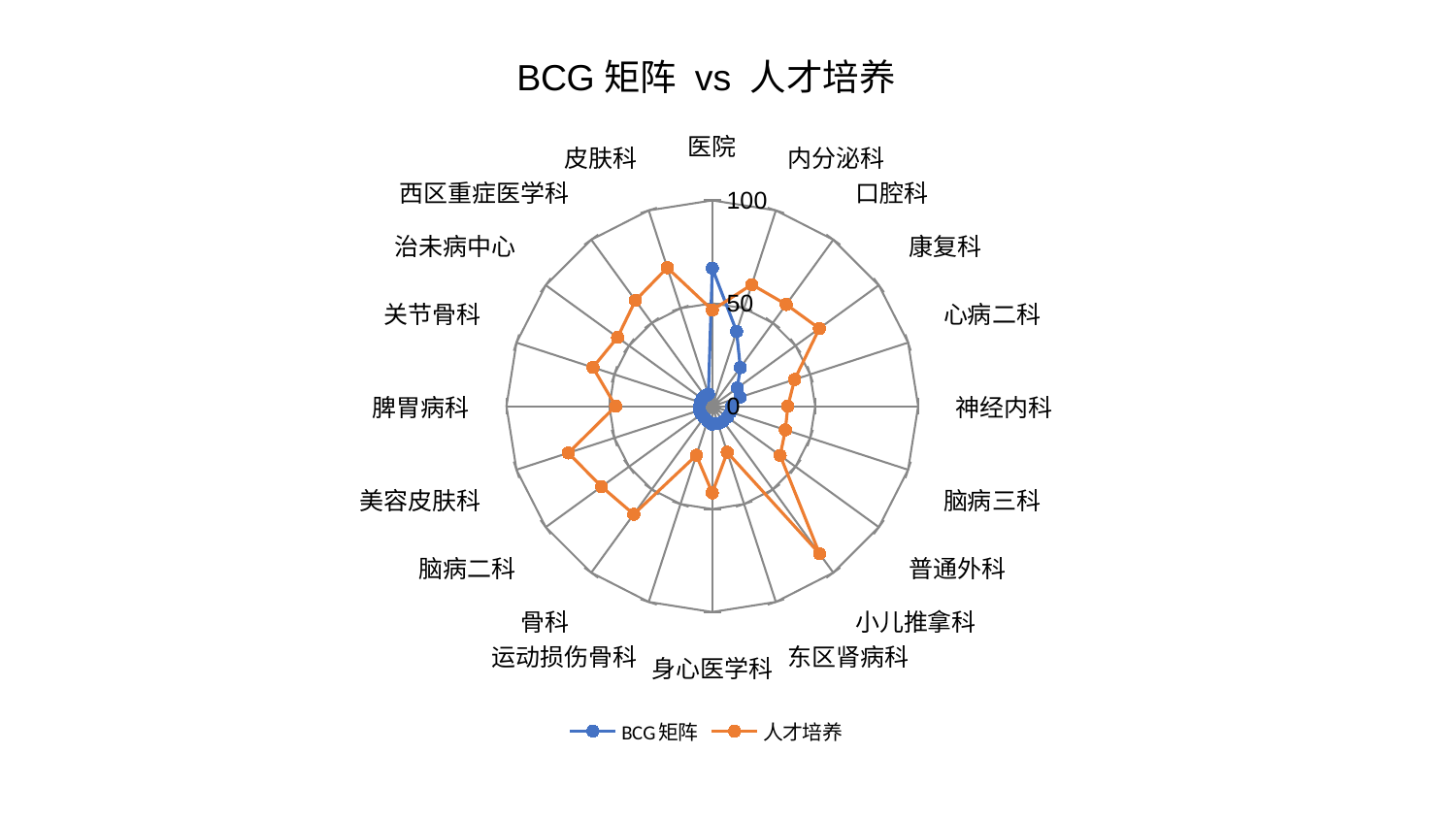

### Chart: BCG矩阵 vs 人才培养

| Category | BCG矩阵 | 人才培养 |
|---|---|---|
| 医院 | 67.06105423361295 | 46.69819615039305 |
| 内分泌科 | 38.20292907102535 | 62.12590264917855 |
| 口腔科 | 23.18640966380584 | 61.110754133141256 |
| 康复科 | 15.06668663056069 | 64.27020871855397 |
| 心病二科 | 14.183771585618265 | 42.060670061697785 |
| 神经内科 | 9.557108971866363 | 36.71193897514922 |
| 脑病三科 | 9.365139365319676 | 37.3513492873625 |
| 普通外科 | 9.062497625164154 | 40.74485022734128 |
| 小儿推拿科 | 9.028970049363458 | 88.63749097548477 |
| 东区肾病科 | 8.907798386749604 | 23.573361486949267 |
| 身心医学科 | 8.715327355853098 | 42.11794495327229 |
| 运动损伤骨科 | 7.553396174520592 | 25.09121925219689 |
| 骨科 | 6.759592677072523 | 64.92123399210635 |
| 脑病二科 | 6.61070622325238 | 66.50616368912448 |
| 美容皮肤科 | 6.546105628525593 | 73.52895374797039 |
| 脾胃病科 | 6.1946645019857725 | 46.938334571263375 |
| 关节骨科 | 6.17677444079353 | 60.98765573573177 |
| 治未病中心 | 6.127646364289714 | 56.89253444295173 |
| 西区重症医学科 | 6.095921192826981 | 63.516404403440674 |
| 皮肤科 | 6.087417244942017 | 70.7663068056737 |
81